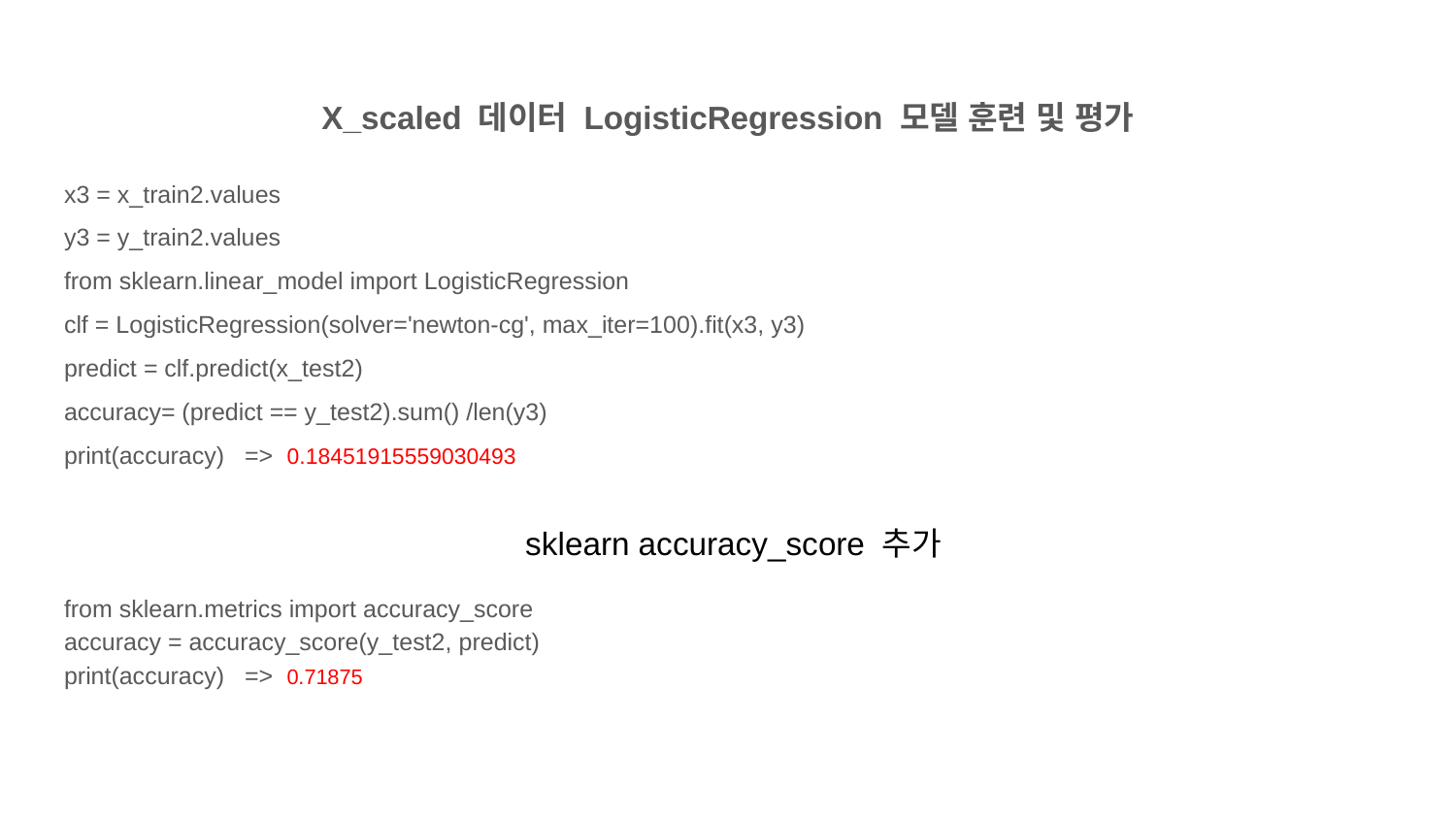

# X_scaled 데이터 LogisticRegression 모델 훈련 및 평가
x3 = x_train2.values
y3 = y_train2.values
from sklearn.linear_model import LogisticRegression
clf = LogisticRegression(solver='newton-cg', max_iter=100).fit(x3, y3)
predict = clf.predict(x_test2)
accuracy= (predict == y_test2).sum() /len(y3)
print(accuracy)   =>  0.18451915559030493
sklearn accuracy_score 추가

from sklearn.metrics import accuracy_score
accuracy = accuracy_score(y_test2, predict)
print(accuracy)   =>  0.71875